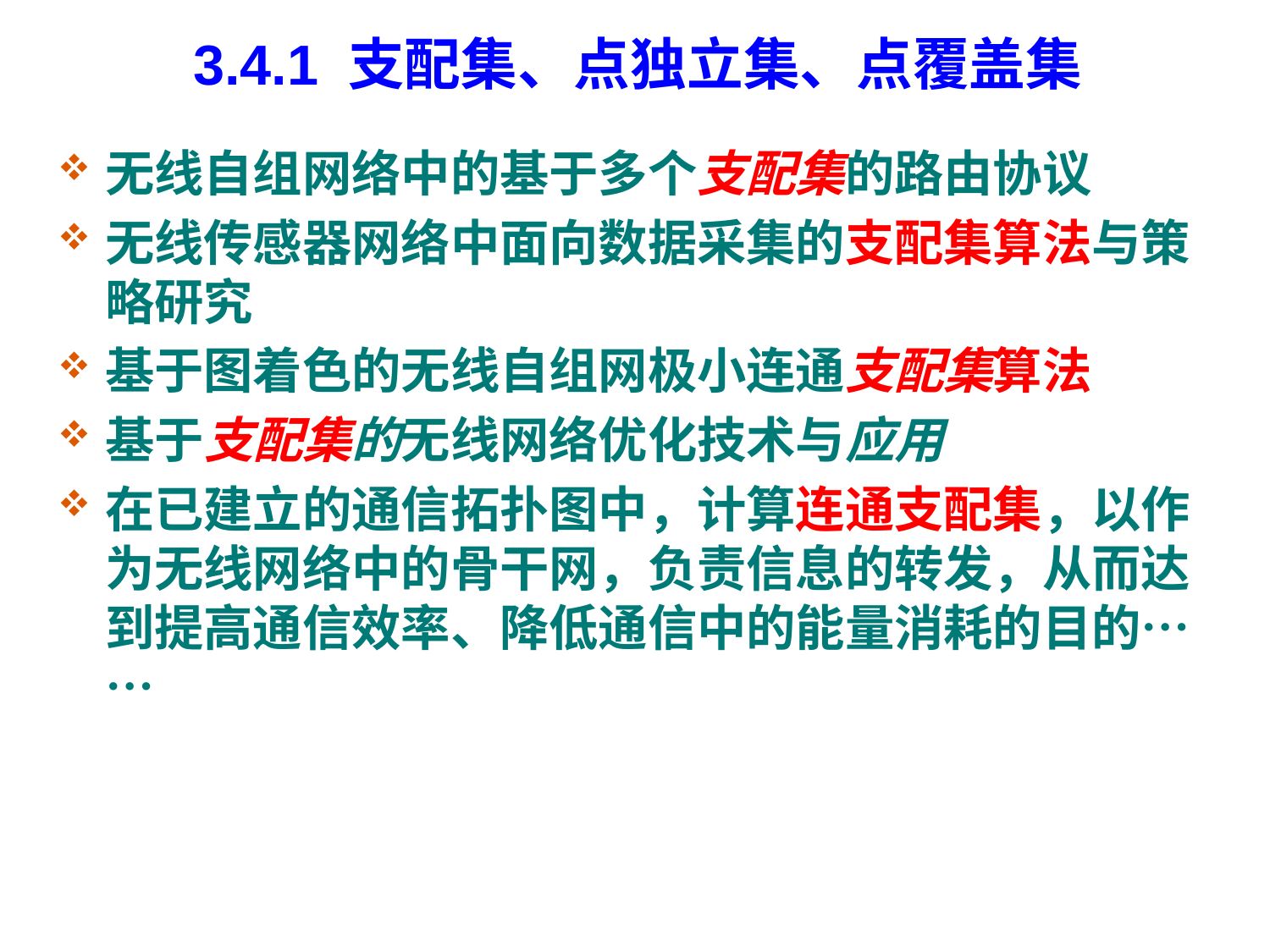

# 3.4.1 支配集、点独立集、点覆盖集
无线自组网络中的基于多个支配集的路由协议
无线传感器网络中面向数据采集的支配集算法与策略研究
基于图着色的无线自组网极小连通支配集算法
基于支配集的无线网络优化技术与应用
在已建立的通信拓扑图中，计算连通支配集，以作为无线网络中的骨干网，负责信息的转发，从而达到提高通信效率、降低通信中的能量消耗的目的……